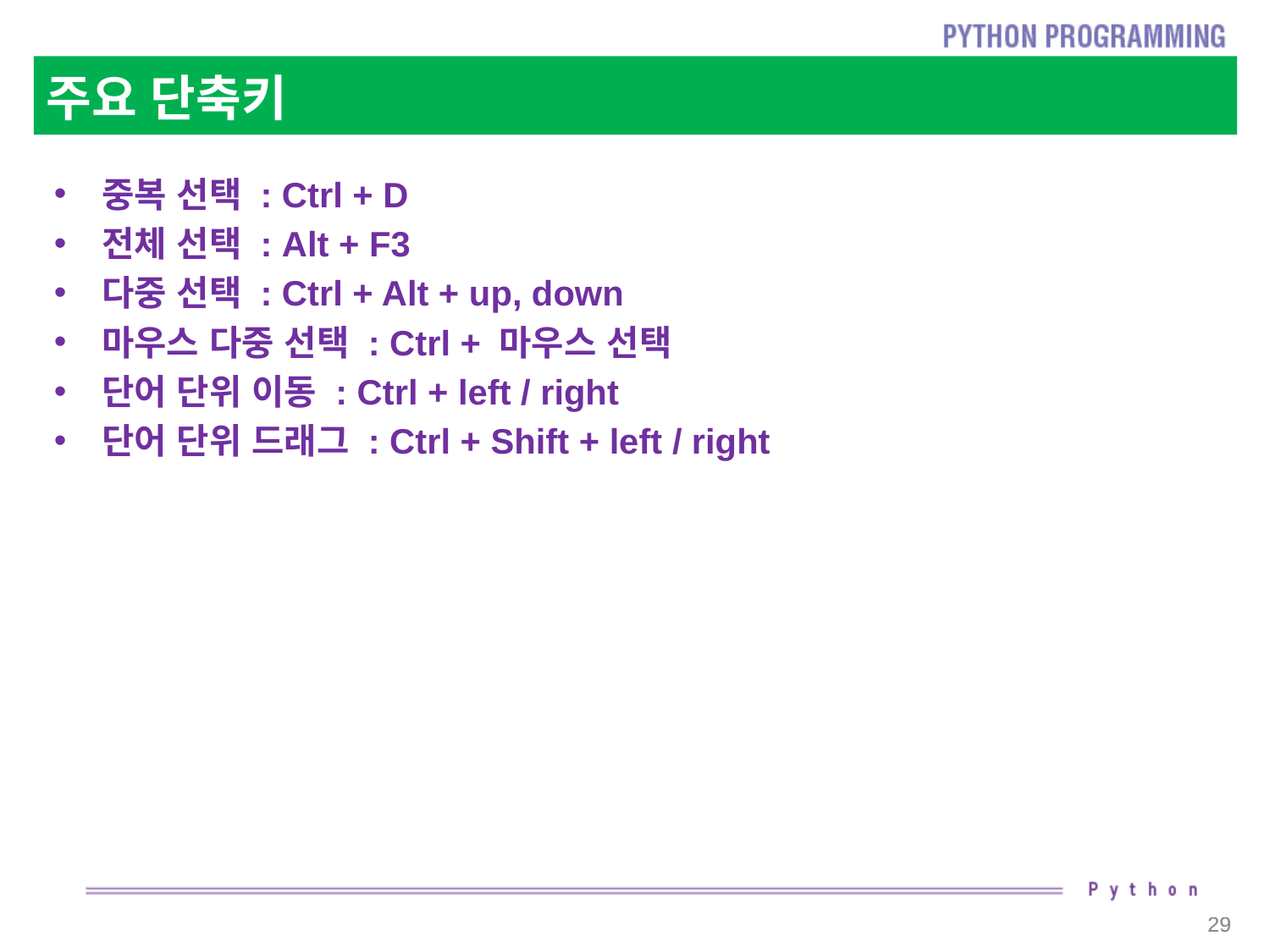

# 주요 단축키
중복 선택 : Ctrl + D
전체 선택 : Alt + F3
다중 선택 : Ctrl + Alt + up, down
마우스 다중 선택 : Ctrl + 마우스 선택
단어 단위 이동 : Ctrl + left / right
단어 단위 드래그 : Ctrl + Shift + left / right

29